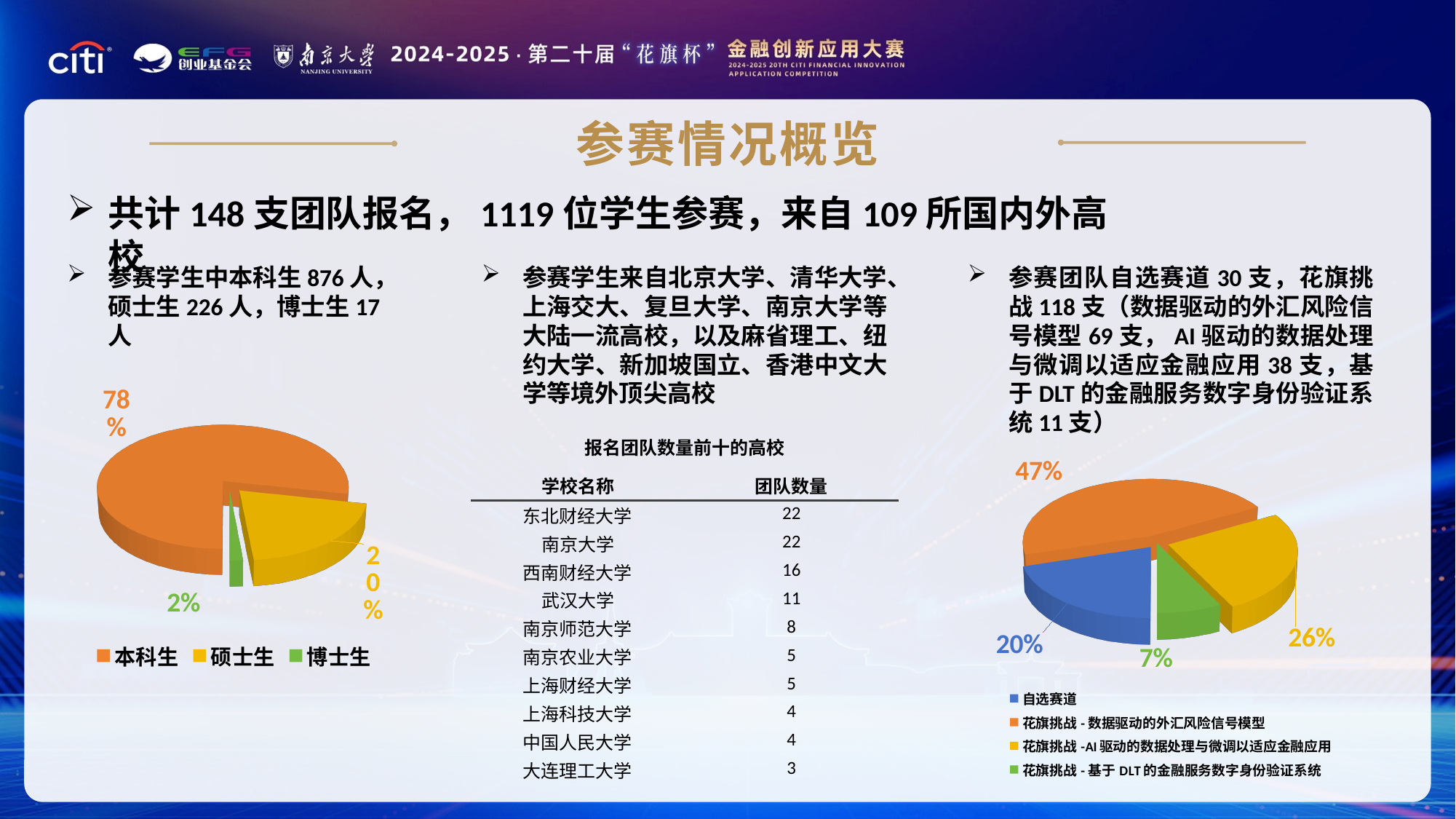

参赛情况概览
共计148支团队报名，1119位学生参赛，来自109所国内外高校
参赛学生中本科生876人，硕士生226人，博士生17人
参赛学生来自北京大学、清华大学、上海交大、复旦大学、南京大学等大陆一流高校，以及麻省理工、纽约大学、新加坡国立、香港中文大学等境外顶尖高校
参赛团队自选赛道30支，花旗挑战118支（数据驱动的外汇风险信号模型69支，AI驱动的数据处理与微调以适应金融应用38支，基于DLT的金融服务数字身份验证系统11支）

[unsupported chart]

报名团队数量前十的高校

[unsupported chart]

| 学校名称 | 团队数量 |
| --- | --- |
| 东北财经大学 | 22 |
| 南京大学 | 22 |
| 西南财经大学 | 16 |
| 武汉大学 | 11 |
| 南京师范大学 | 8 |
| 南京农业大学 | 5 |
| 上海财经大学 | 5 |
| 上海科技大学 | 4 |
| 中国人民大学 | 4 |
| 大连理工大学 | 3 |